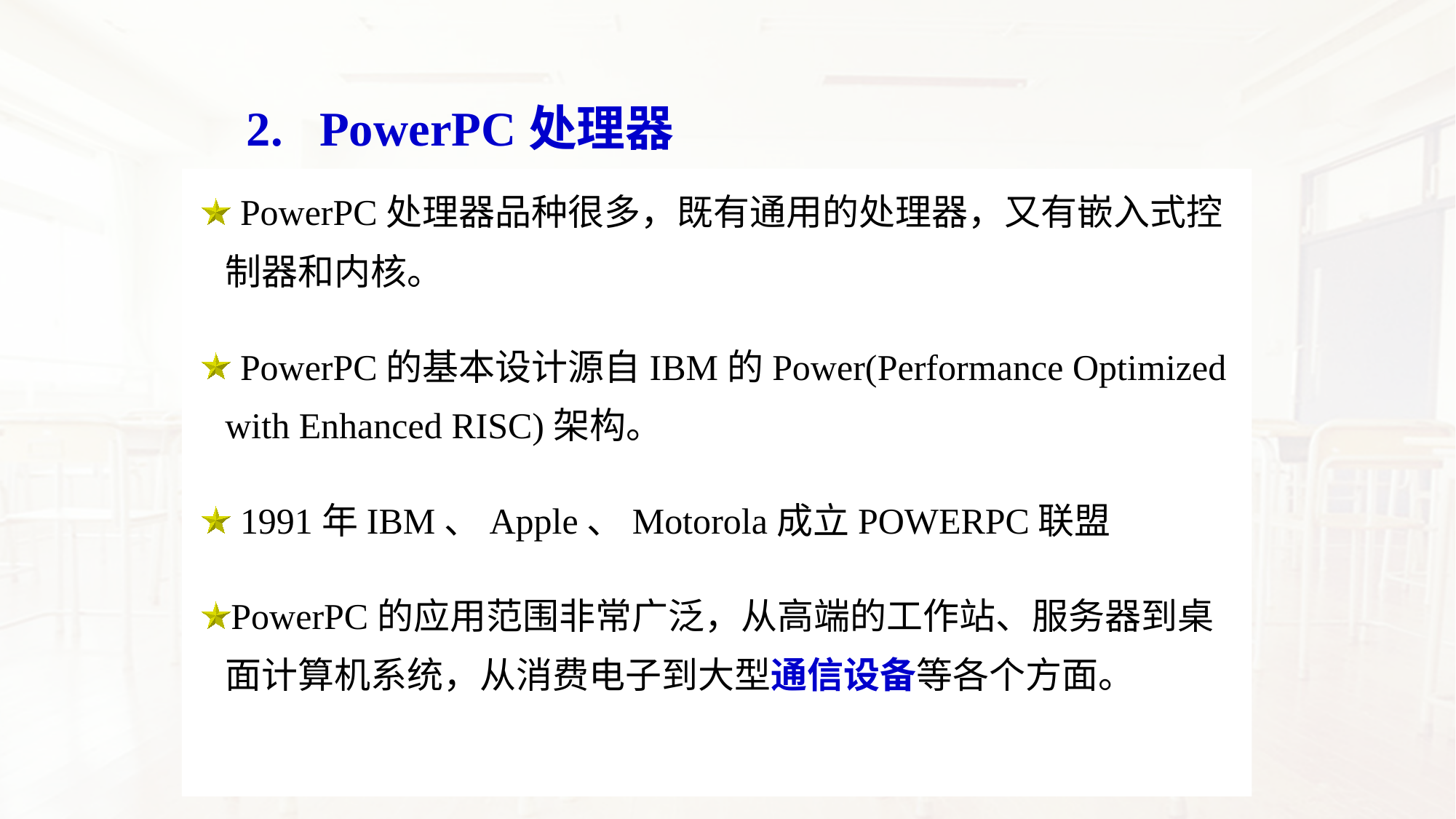

# 2.   PowerPC处理器
 PowerPC处理器品种很多，既有通用的处理器，又有嵌入式控制器和内核。
 PowerPC的基本设计源自IBM的Power(Performance Optimized with Enhanced RISC)架构。
 1991年IBM、Apple、Motorola成立POWERPC联盟
PowerPC的应用范围非常广泛，从高端的工作站、服务器到桌面计算机系统，从消费电子到大型通信设备等各个方面。